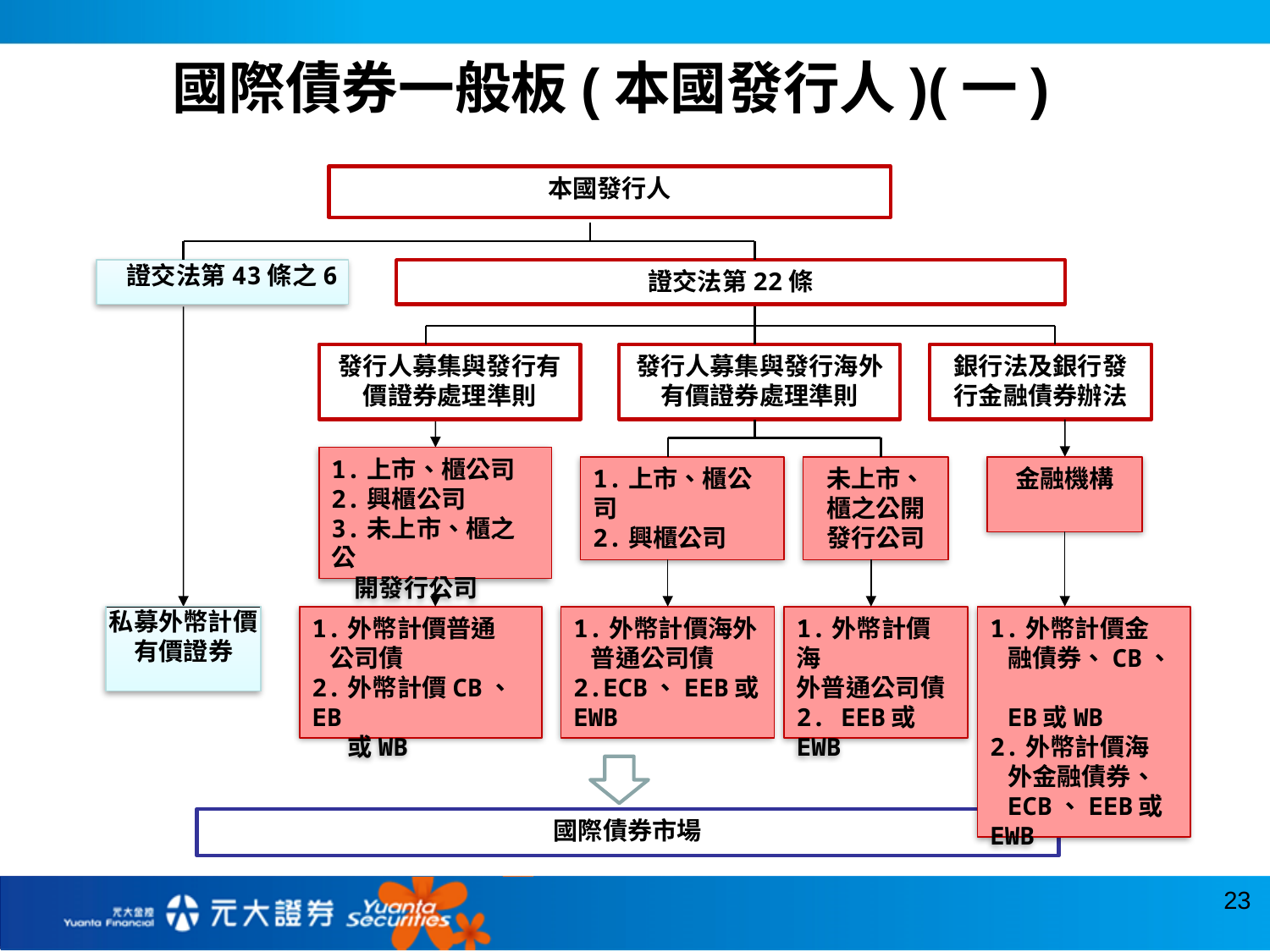

國際債券一般板(本國發行人)(一)
本國發行人
證交法第43條之6
證交法第22條

發行人募集與發行有價證券處理準則
發行人募集與發行海外有價證券處理準則

銀行法及銀行發行金融債券辦法

1.上市、櫃公司
2.興櫃公司
3.未上市、櫃之公
   開發行公司
1.上市、櫃公司
2.興櫃公司

未上市、櫃之公開發行公司
金融機構
私募外幣計價有價證券
1.外幣計價普通
  公司債
2.外幣計價CB、EB
  或WB

1.外幣計價海外
  普通公司債
2.ECB、EEB或EWB

1.外幣計價海
外普通公司債
2. EEB或EWB

1.外幣計價金
  融債券、CB、
  EB或WB
2.外幣計價海
  外金融債券、
  ECB、EEB或EWB

國際債券市場